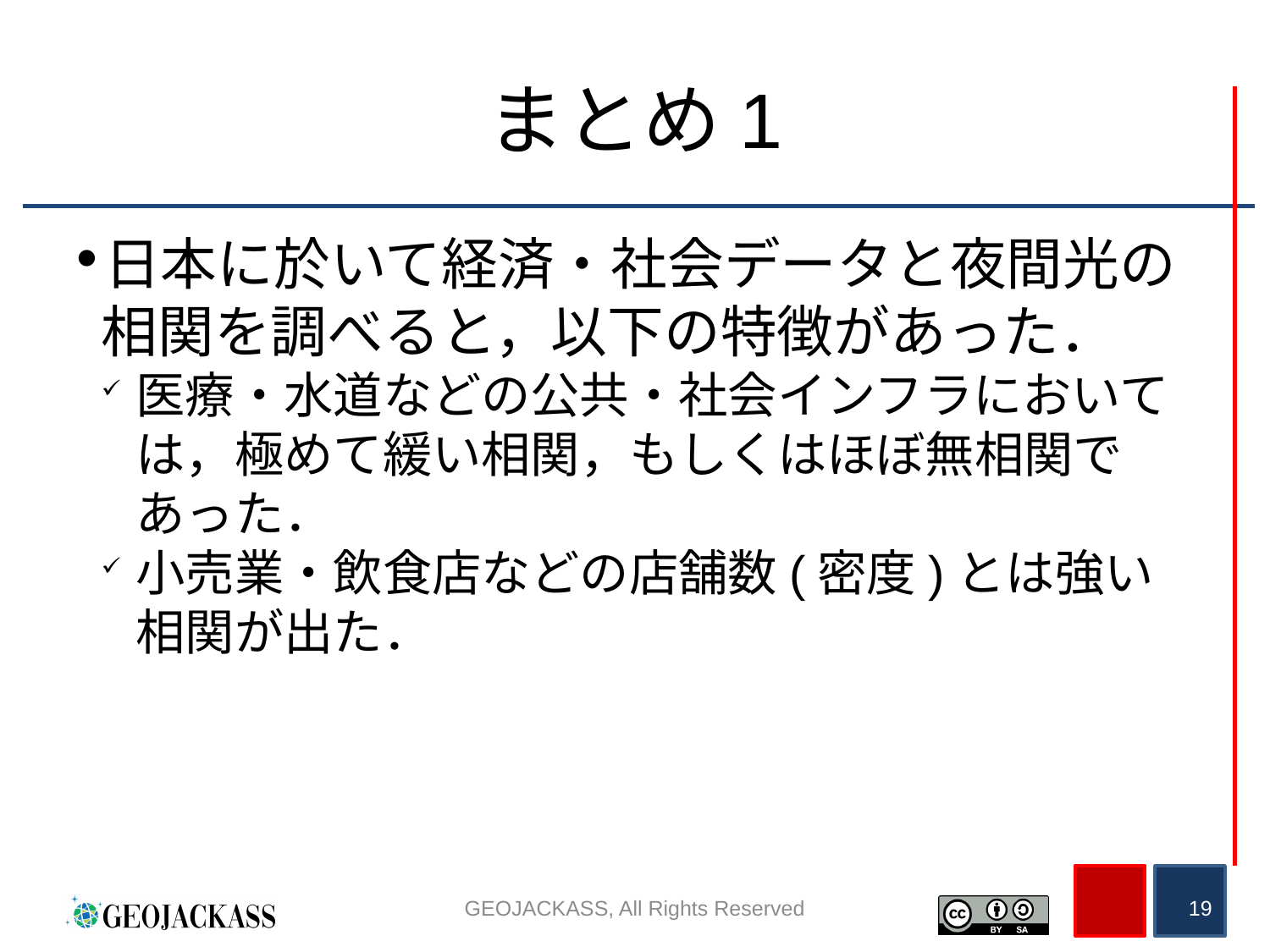

# まとめ1
日本に於いて経済・社会データと夜間光の相関を調べると，以下の特徴があった．
医療・水道などの公共・社会インフラにおいては，極めて緩い相関，もしくはほぼ無相関であった．
小売業・飲食店などの店舗数(密度)とは強い相関が出た．

GEOJACKASS, All Rights Reserved